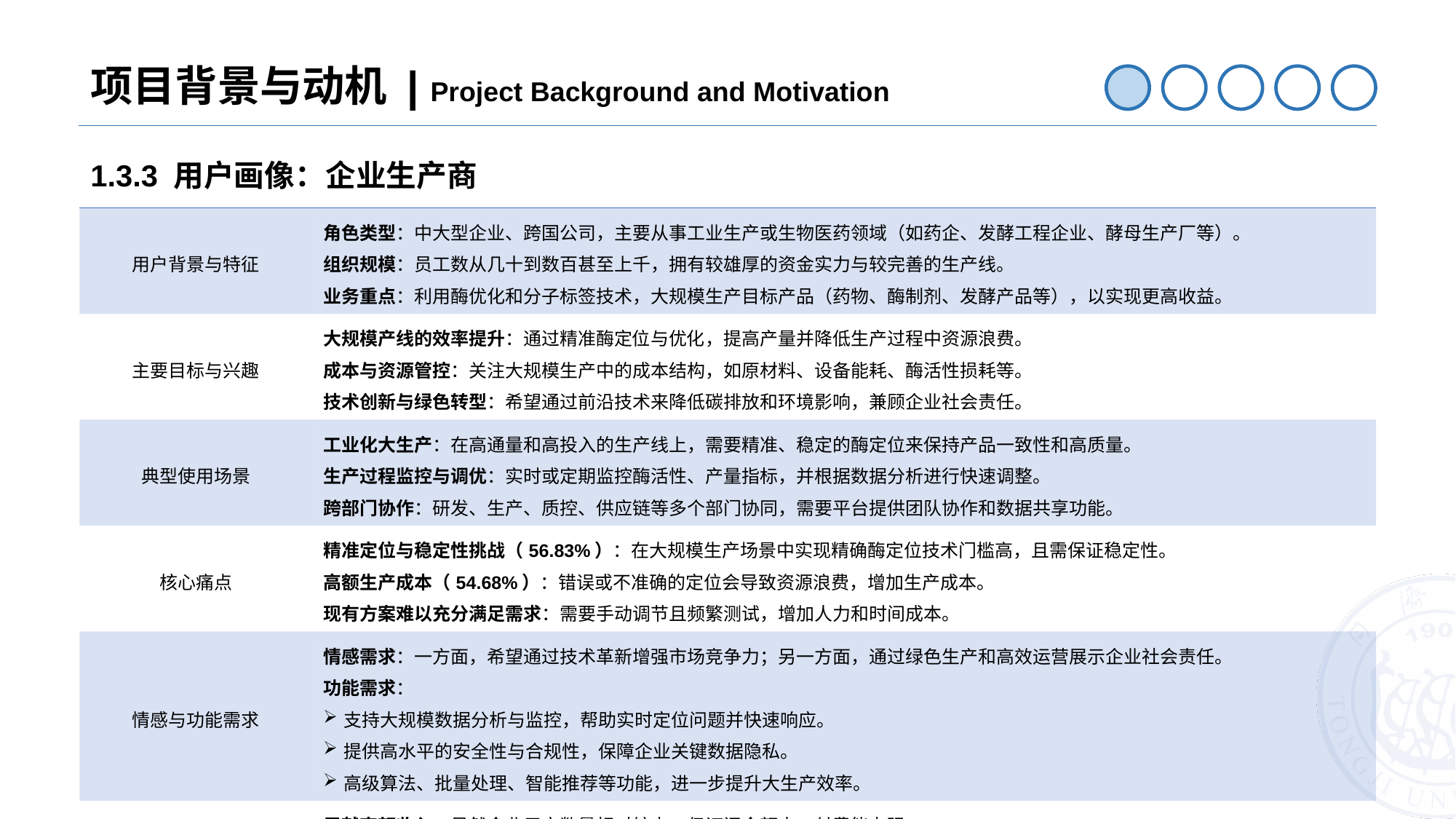

项目背景与动机 | Project Background and Motivation

1.3.3 用户画像：企业生产商
| 用户背景与特征 | 角色类型：中大型企业、跨国公司，主要从事工业生产或生物医药领域（如药企、发酵工程企业、酵母生产厂等）。 组织规模：员工数从几十到数百甚至上千，拥有较雄厚的资金实力与较完善的生产线。 业务重点：利用酶优化和分子标签技术，大规模生产目标产品（药物、酶制剂、发酵产品等），以实现更高收益。 |
| --- | --- |
| 主要目标与兴趣 | 大规模产线的效率提升：通过精准酶定位与优化，提高产量并降低生产过程中资源浪费。 成本与资源管控：关注大规模生产中的成本结构，如原材料、设备能耗、酶活性损耗等。 技术创新与绿色转型：希望通过前沿技术来降低碳排放和环境影响，兼顾企业社会责任。 |
| 典型使用场景 | 工业化大生产：在高通量和高投入的生产线上，需要精准、稳定的酶定位来保持产品一致性和高质量。 生产过程监控与调优：实时或定期监控酶活性、产量指标，并根据数据分析进行快速调整。 跨部门协作：研发、生产、质控、供应链等多个部门协同，需要平台提供团队协作和数据共享功能。 |
| 核心痛点 | 精准定位与稳定性挑战（56.83%）：在大规模生产场景中实现精确酶定位技术门槛高，且需保证稳定性。 高额生产成本（54.68%）：错误或不准确的定位会导致资源浪费，增加生产成本。 现有方案难以充分满足需求：需要手动调节且频繁测试，增加人力和时间成本。 |
| 情感与功能需求 | 情感需求：一方面，希望通过技术革新增强市场竞争力；另一方面，通过绿色生产和高效运营展示企业社会责任。 功能需求： 支持大规模数据分析与监控，帮助实时定位问题并快速响应。 提供高水平的安全性与合规性，保障企业关键数据隐私。 高级算法、批量处理、智能推荐等功能，进一步提升大生产效率。 |
| 价值与市场规模 | 贡献高额收入：虽然企业用户数量相对较少，但订阅金额大、付费能力强。 占比：预计占总用户基数的20-30%，但贡献营收占比可达相当高的比例。 付费模式：倾向于企业级会员或定制化解决方案，需求包括专属技术支持、大数据分析、隐私与合规保障等。 |